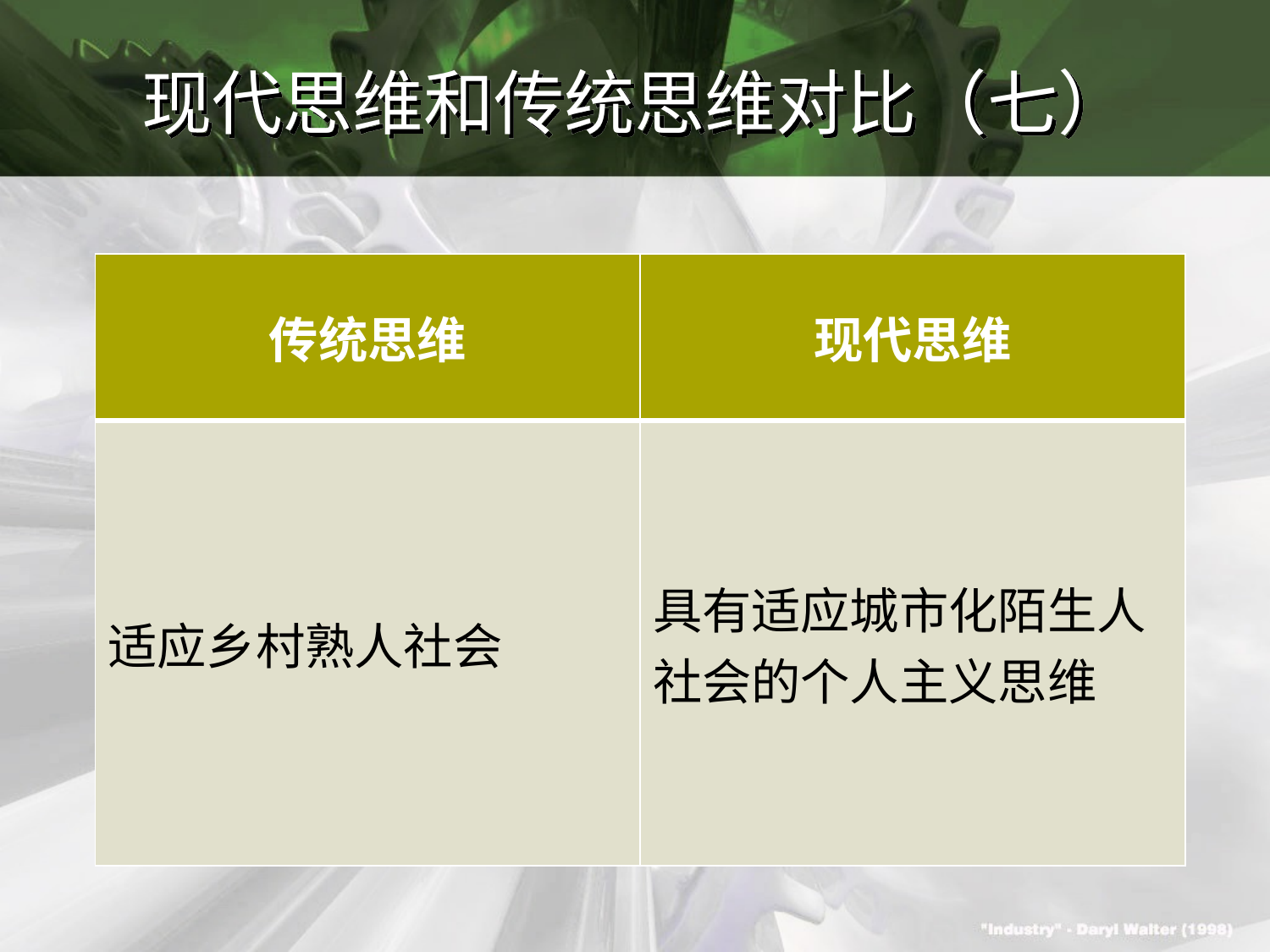

# 现代思维和传统思维对比（七）
| 传统思维 | 现代思维 |
| --- | --- |
| 适应乡村熟人社会 | 具有适应城市化陌生人社会的个人主义思维 |